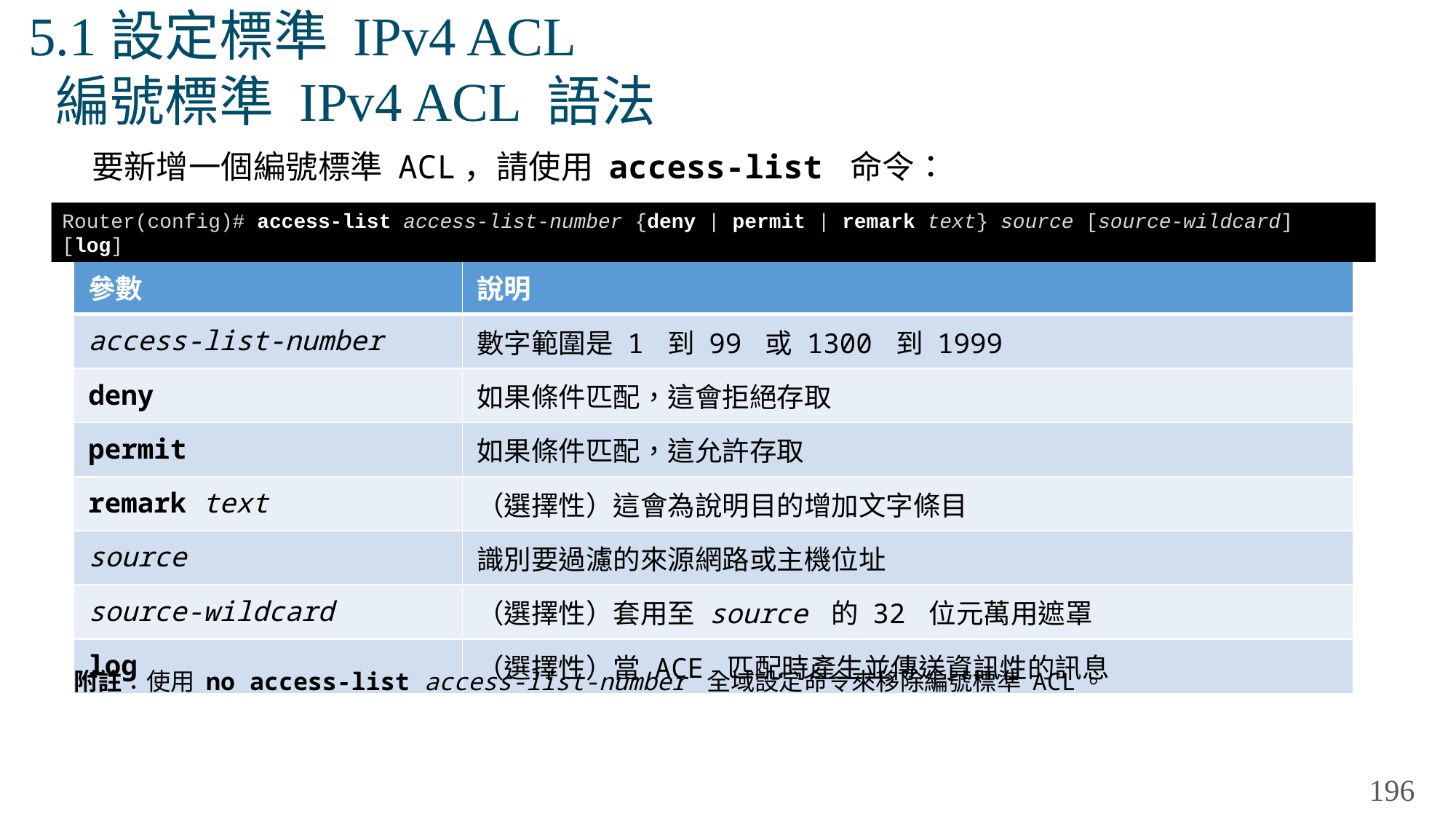

# 5.1設定標準 IPv4 ACL 編號標準 IPv4 ACL 語法
要新增一個編號標準 ACL，請使用 access-list 命令：
Router(config)# access-list access-list-number {deny | permit | remark text} source [source-wildcard] [log]
| 參數 | 說明 |
| --- | --- |
| access-list-number | 數字範圍是 1 到 99 或 1300 到 1999 |
| deny | 如果條件匹配，這會拒絕存取 |
| permit | 如果條件匹配，這允許存取 |
| remark text | （選擇性）這會為說明目的增加文字條目 |
| source | 識別要過濾的來源網路或主機位址 |
| source-wildcard | （選擇性）套用至 source 的 32 位元萬用遮罩 |
| log | （選擇性）當 ACE 匹配時產生並傳送資訊性的訊息 |
附註：使用 no access-list access-list-number 全域設定命令來移除編號標準 ACL。
196